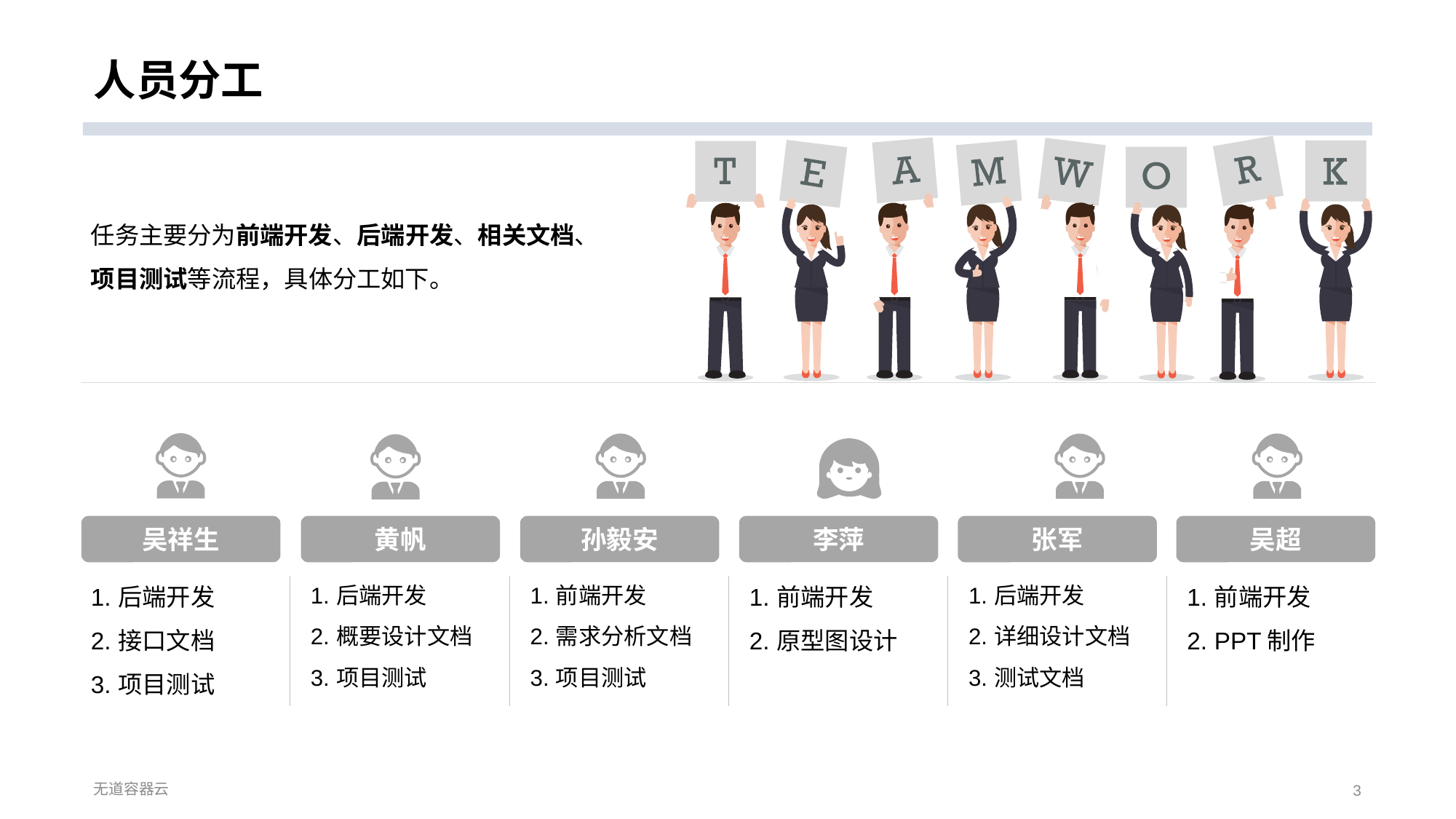

# 人员分工

任务主要分为前端开发、后端开发、相关文档、项目测试等流程，具体分工如下。
吴祥生
后端开发
接口文档
项目测试
黄帆
后端开发
概要设计文档
项目测试
孙毅安
前端开发
需求分析文档
项目测试
李萍
前端开发
原型图设计
张军
后端开发
详细设计文档
测试文档
吴超
前端开发
PPT制作

无道容器云
3